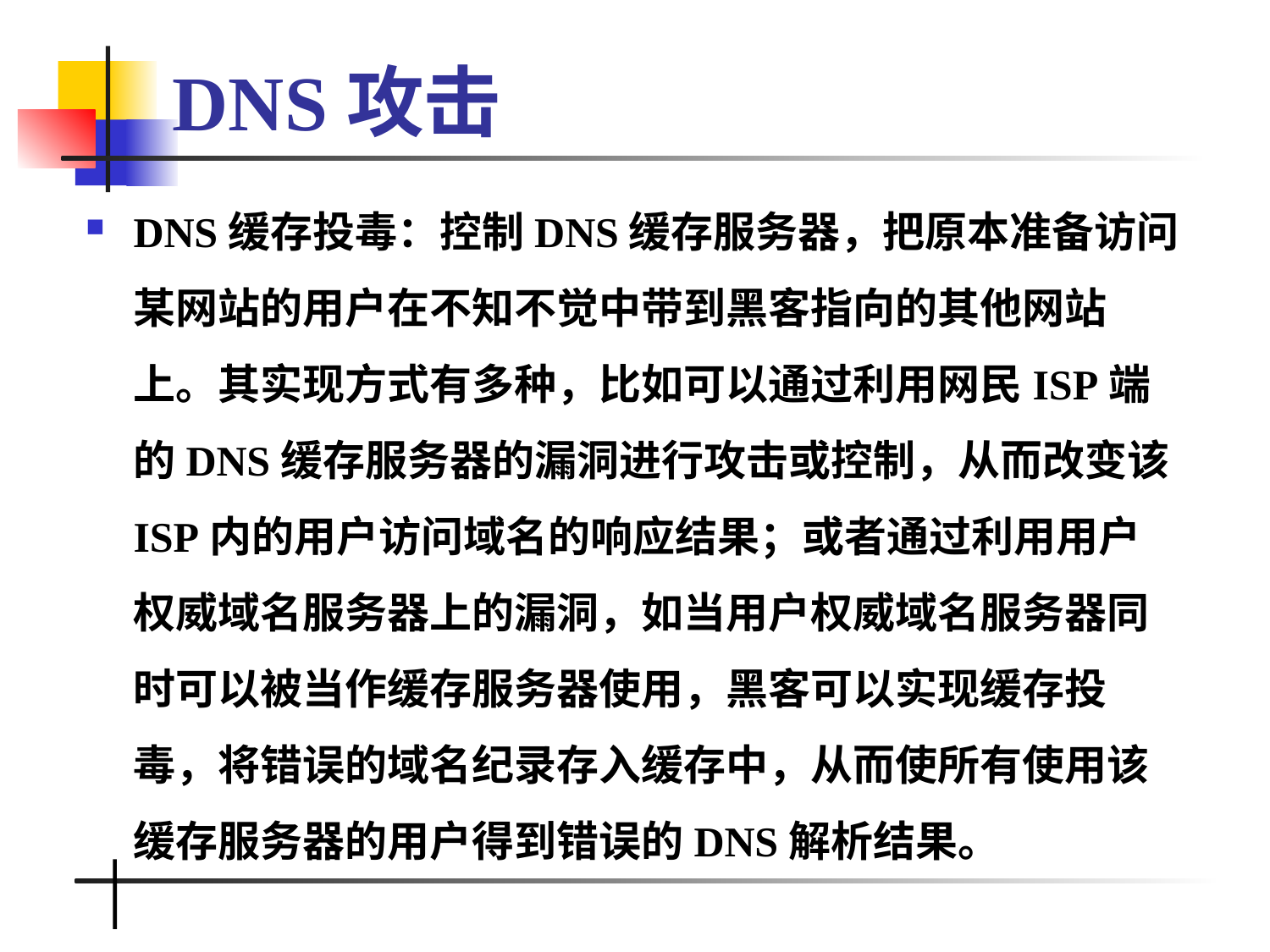

# DNS攻击
DNS缓存投毒：控制DNS缓存服务器，把原本准备访问某网站的用户在不知不觉中带到黑客指向的其他网站上。其实现方式有多种，比如可以通过利用网民ISP端的DNS缓存服务器的漏洞进行攻击或控制，从而改变该ISP内的用户访问域名的响应结果；或者通过利用用户权威域名服务器上的漏洞，如当用户权威域名服务器同时可以被当作缓存服务器使用，黑客可以实现缓存投毒，将错误的域名纪录存入缓存中，从而使所有使用该缓存服务器的用户得到错误的DNS解析结果。